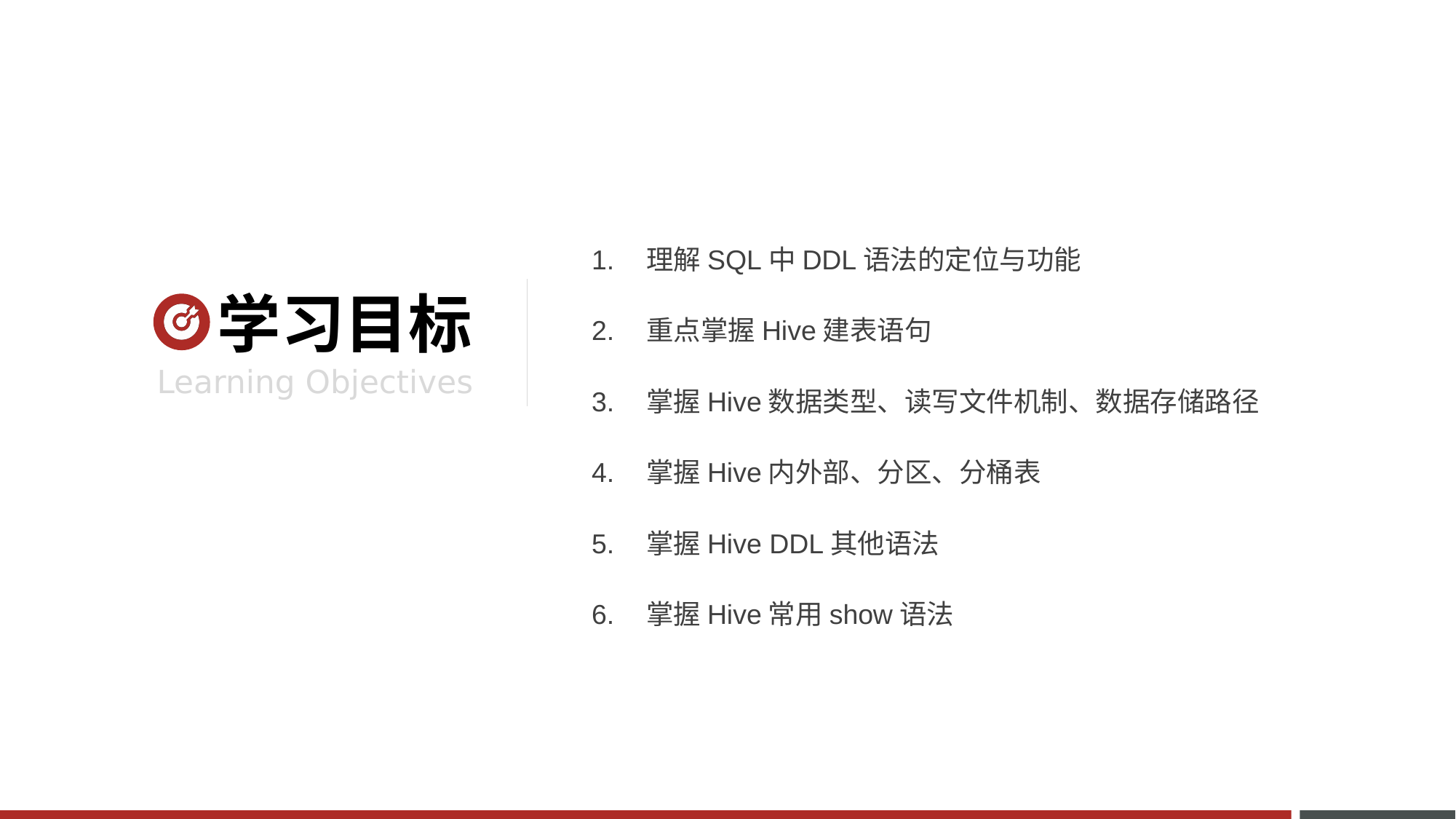

理解SQL中DDL语法的定位与功能
重点掌握Hive建表语句
掌握Hive数据类型、读写文件机制、数据存储路径
掌握Hive内外部、分区、分桶表
掌握Hive DDL其他语法
掌握Hive常用show语法